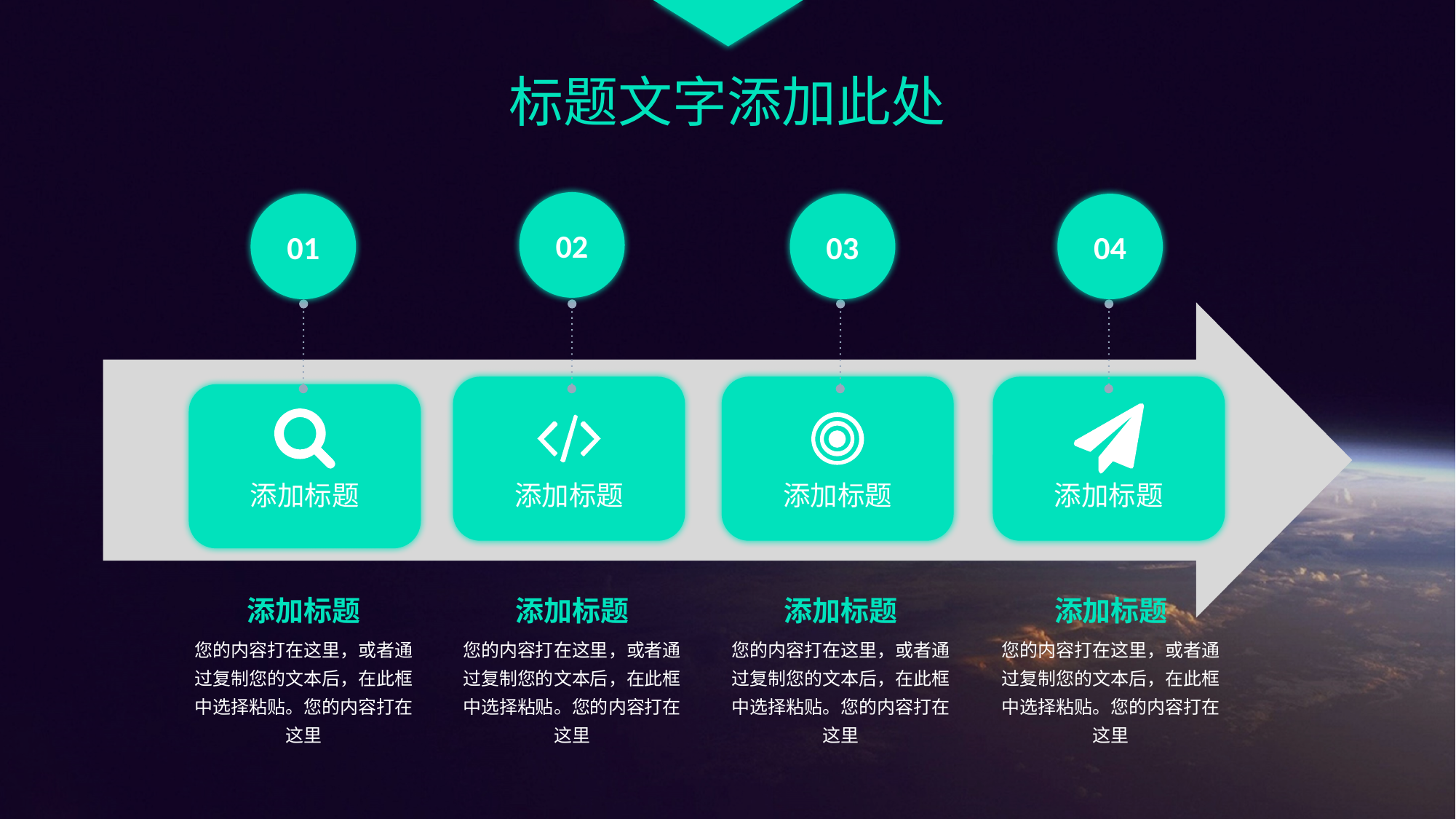

标题文字添加此处
02
01
04
03

添加标题
添加标题
添加标题
添加标题
添加标题
您的内容打在这里，或者通过复制您的文本后，在此框中选择粘贴。您的内容打在这里
添加标题
您的内容打在这里，或者通过复制您的文本后，在此框中选择粘贴。您的内容打在这里
添加标题
您的内容打在这里，或者通过复制您的文本后，在此框中选择粘贴。您的内容打在这里
添加标题
您的内容打在这里，或者通过复制您的文本后，在此框中选择粘贴。您的内容打在这里